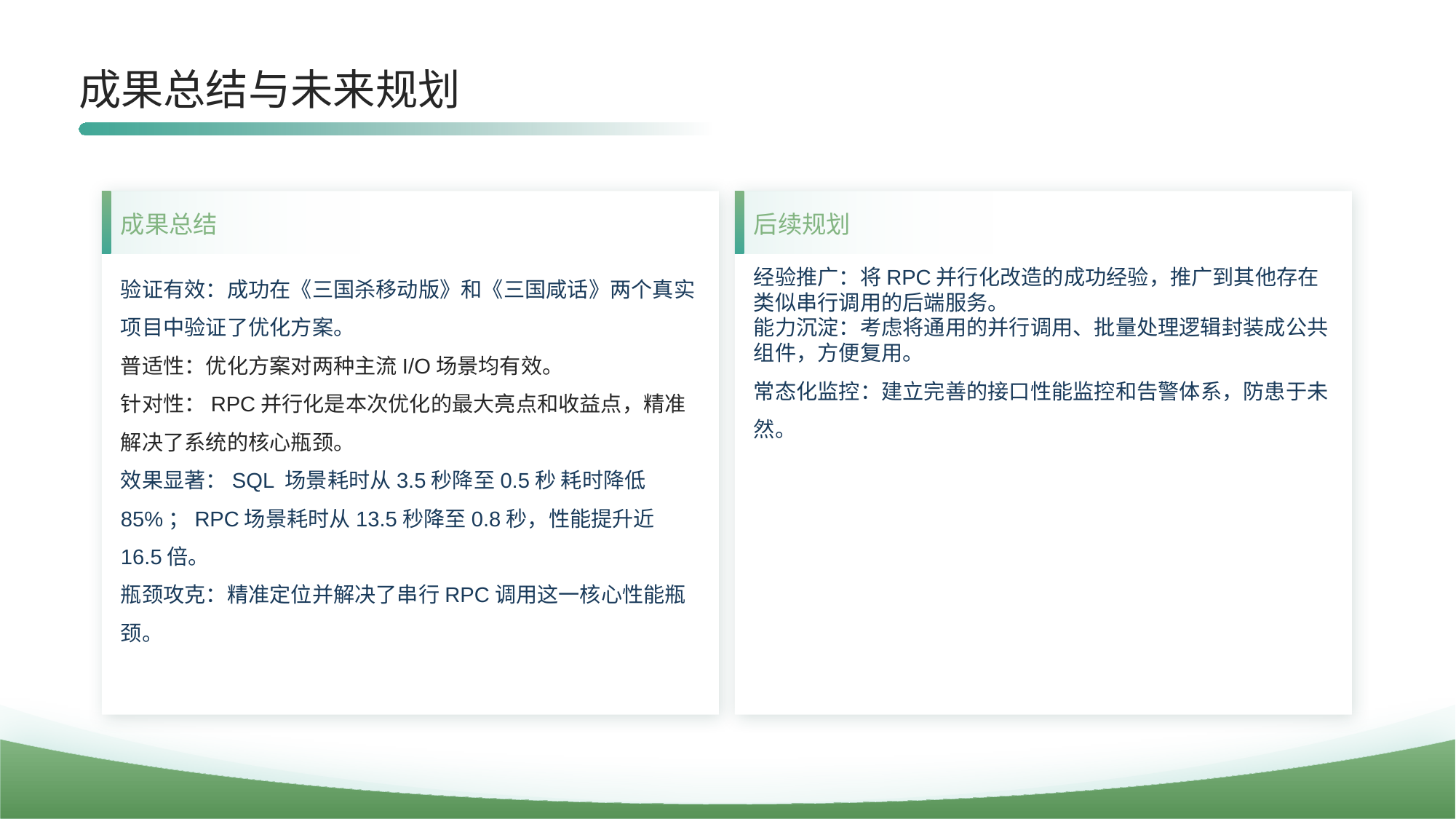

成果总结与未来规划

成果总结
后续规划

验证有效：成功在《三国杀移动版》和《三国咸话》两个真实项目中验证了优化方案。
普适性：优化方案对两种主流I/O场景均有效。
针对性：RPC并行化是本次优化的最大亮点和收益点，精准解决了系统的核心瓶颈。
效果显著：SQL 场景耗时从3.5秒降至0.5秒 耗时降低85%；RPC场景耗时从13.5秒降至0.8秒，性能提升近16.5倍。
瓶颈攻克：精准定位并解决了串行RPC调用这一核心性能瓶颈。
经验推广：将RPC并行化改造的成功经验，推广到其他存在类似串行调用的后端服务。
能力沉淀：考虑将通用的并行调用、批量处理逻辑封装成公共组件，方便复用。
常态化监控：建立完善的接口性能监控和告警体系，防患于未然。